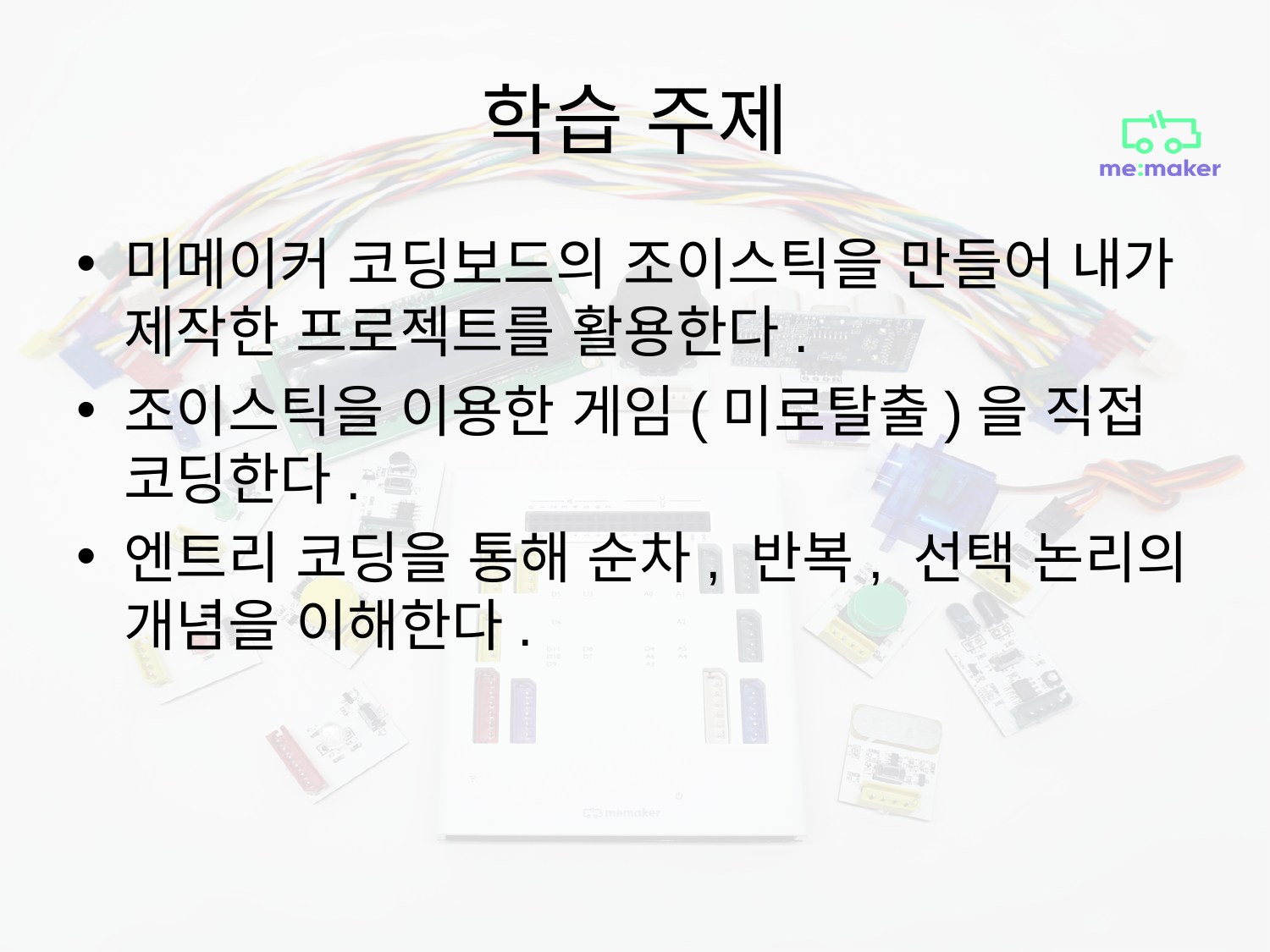

# 학습 주제
미메이커 코딩보드의 조이스틱을 만들어 내가 제작한 프로젝트를 활용한다.
조이스틱을 이용한 게임(미로탈출)을 직접 코딩한다.
엔트리 코딩을 통해 순차, 반복, 선택 논리의 개념을 이해한다.